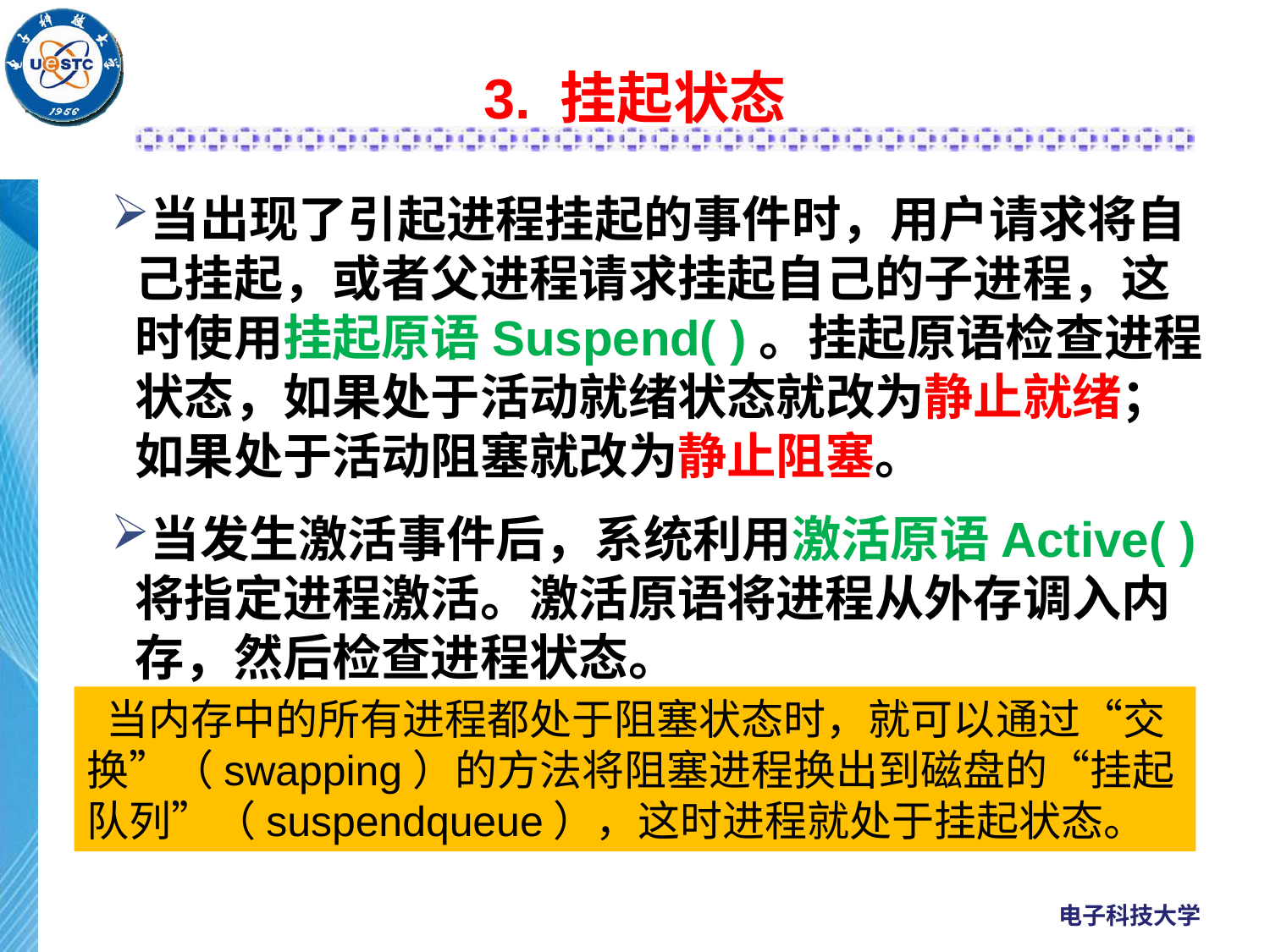

# 3. 挂起状态
当出现了引起进程挂起的事件时，用户请求将自己挂起，或者父进程请求挂起自己的子进程，这时使用挂起原语Suspend( )。挂起原语检查进程状态，如果处于活动就绪状态就改为静止就绪；如果处于活动阻塞就改为静止阻塞。
当发生激活事件后，系统利用激活原语Active( ) 将指定进程激活。激活原语将进程从外存调入内存，然后检查进程状态。

 当内存中的所有进程都处于阻塞状态时，就可以通过“交换”（swapping）的方法将阻塞进程换出到磁盘的“挂起队列”（suspendqueue），这时进程就处于挂起状态。